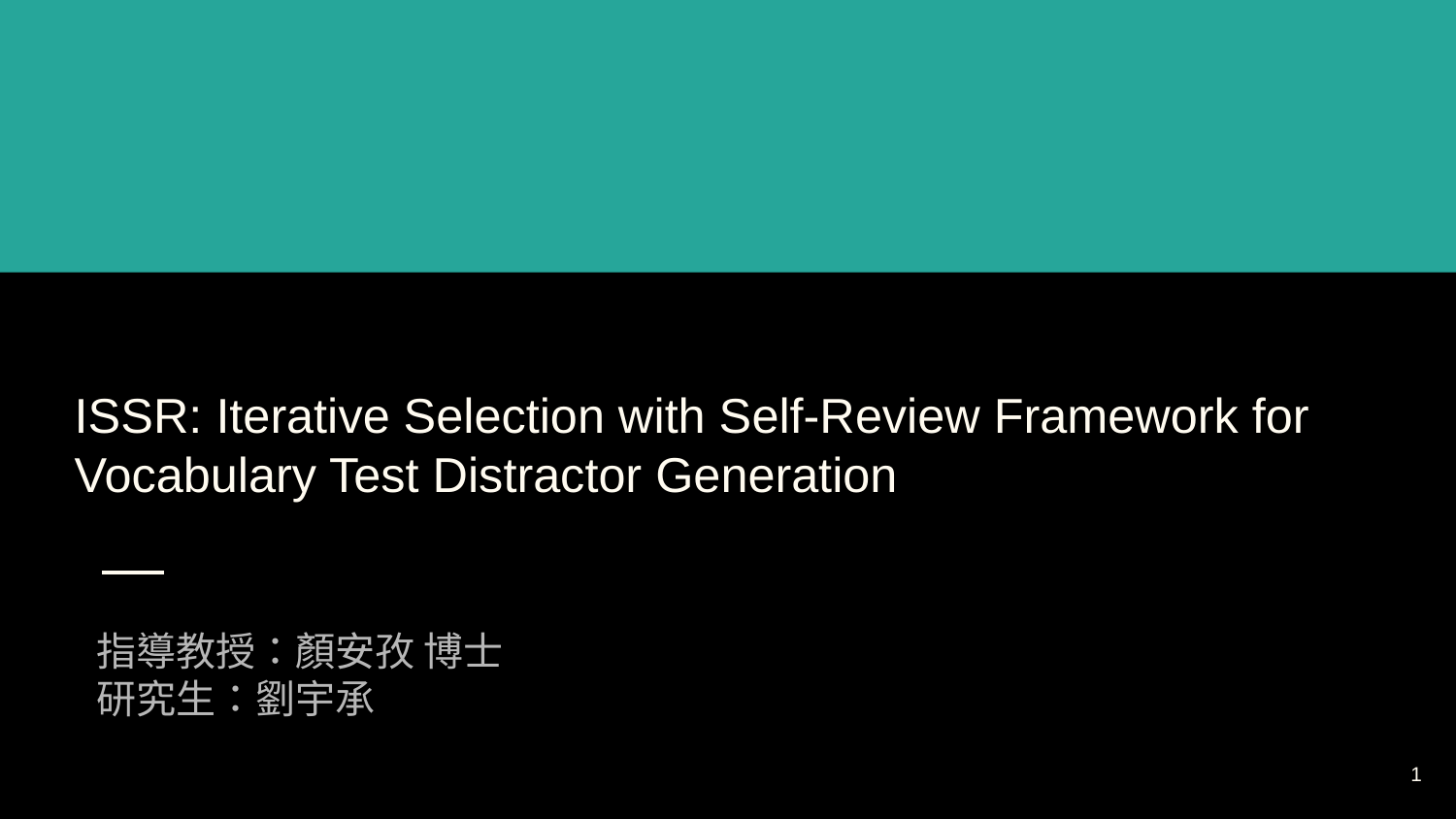

# ISSR: Iterative Selection with Self-Review Framework for Vocabulary Test Distractor Generation
指導教授：顏安孜 博士
研究生：劉宇承
1